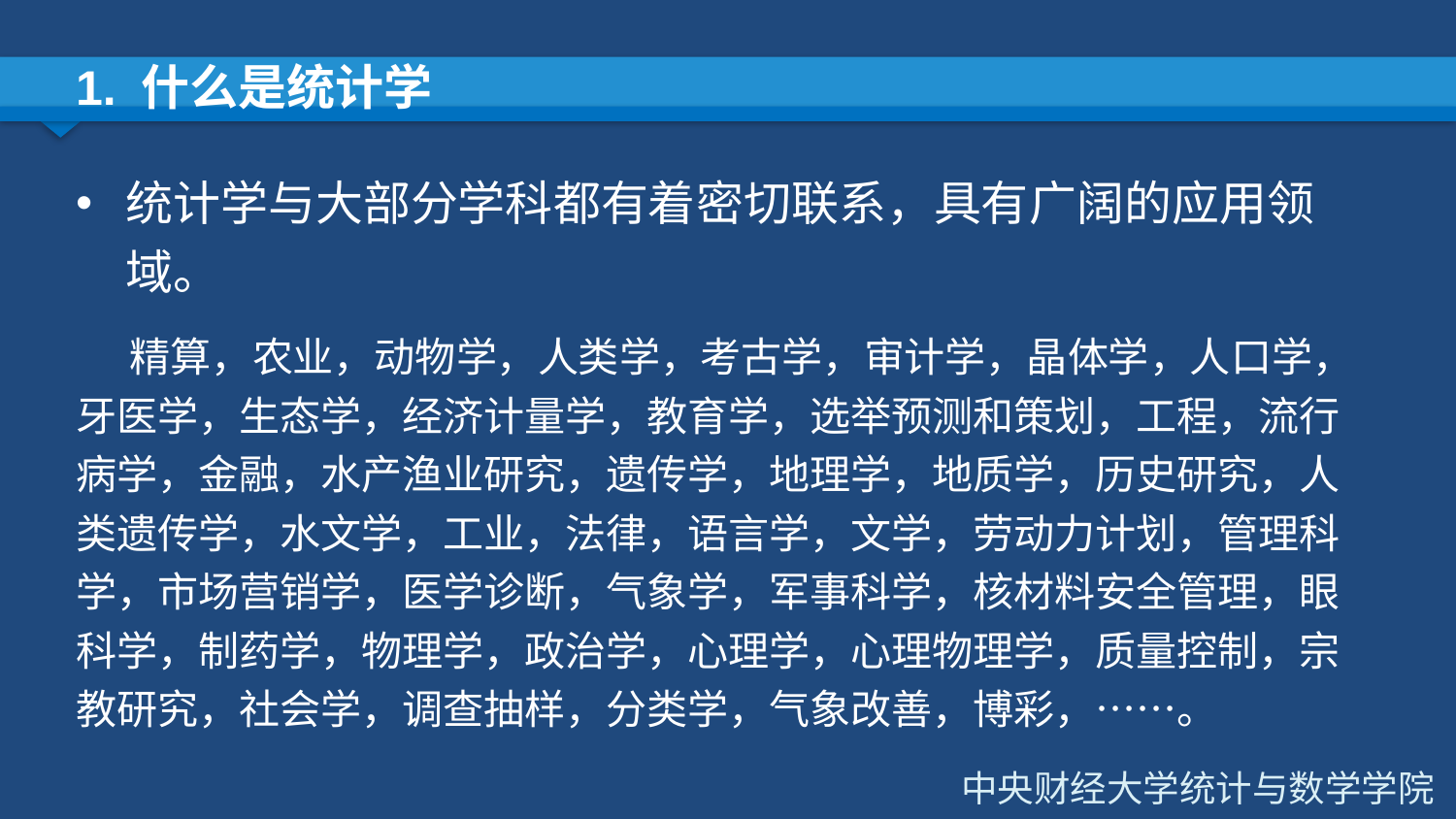

# 1. 什么是统计学
统计学与大部分学科都有着密切联系，具有广阔的应用领域。
     精算，农业，动物学，人类学，考古学，审计学，晶体学，人口学，牙医学，生态学，经济计量学，教育学，选举预测和策划，工程，流行病学，金融，水产渔业研究，遗传学，地理学，地质学，历史研究，人类遗传学，水文学，工业，法律，语言学，文学，劳动力计划，管理科学，市场营销学，医学诊断，气象学，军事科学，核材料安全管理，眼科学，制药学，物理学，政治学，心理学，心理物理学，质量控制，宗教研究，社会学，调查抽样，分类学，气象改善，博彩，……。